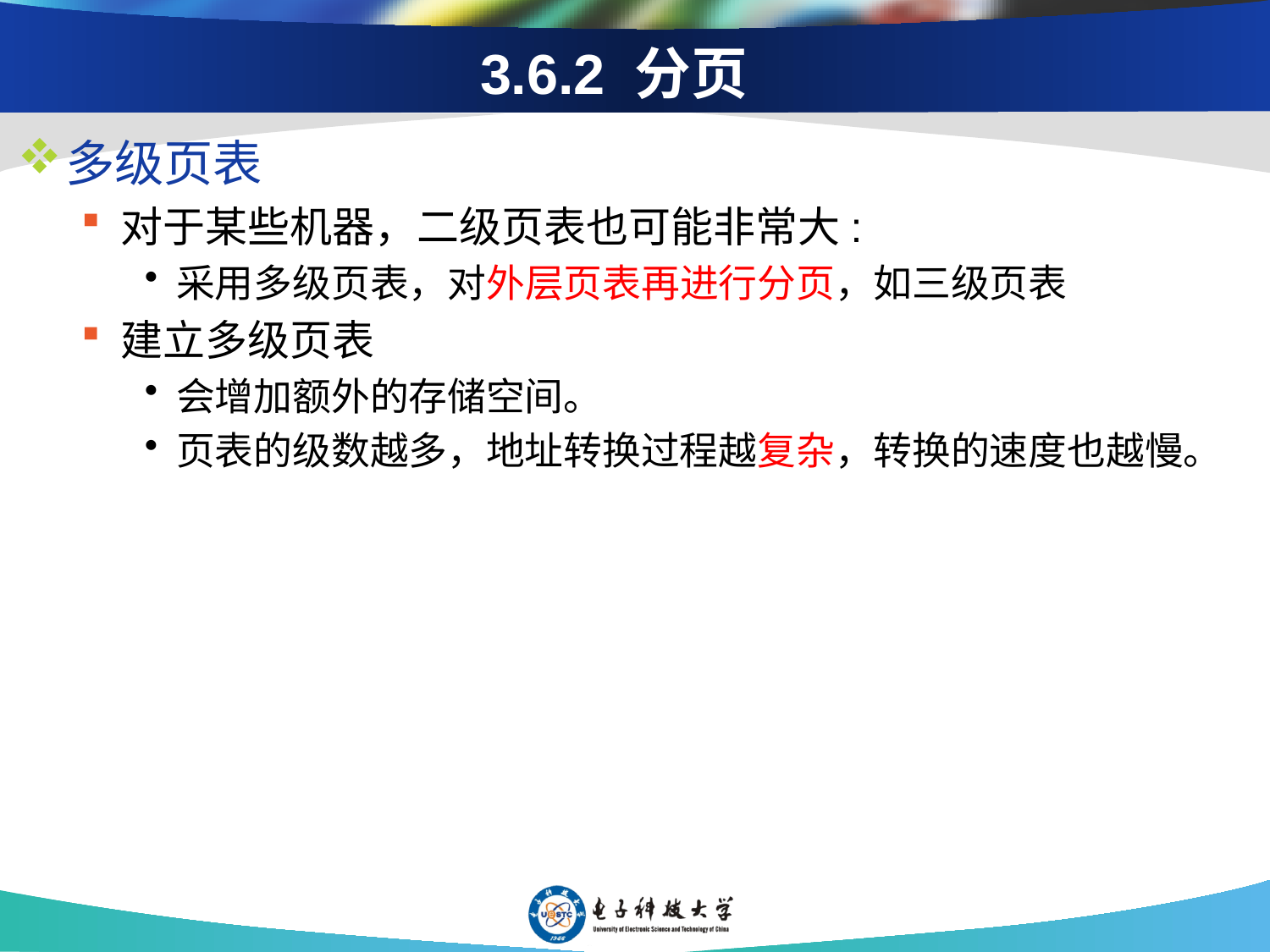

3.6.2 分页
多级页表
对于某些机器，二级页表也可能非常大:
采用多级页表，对外层页表再进行分页，如三级页表
建立多级页表
会增加额外的存储空间。
页表的级数越多，地址转换过程越复杂，转换的速度也越慢。